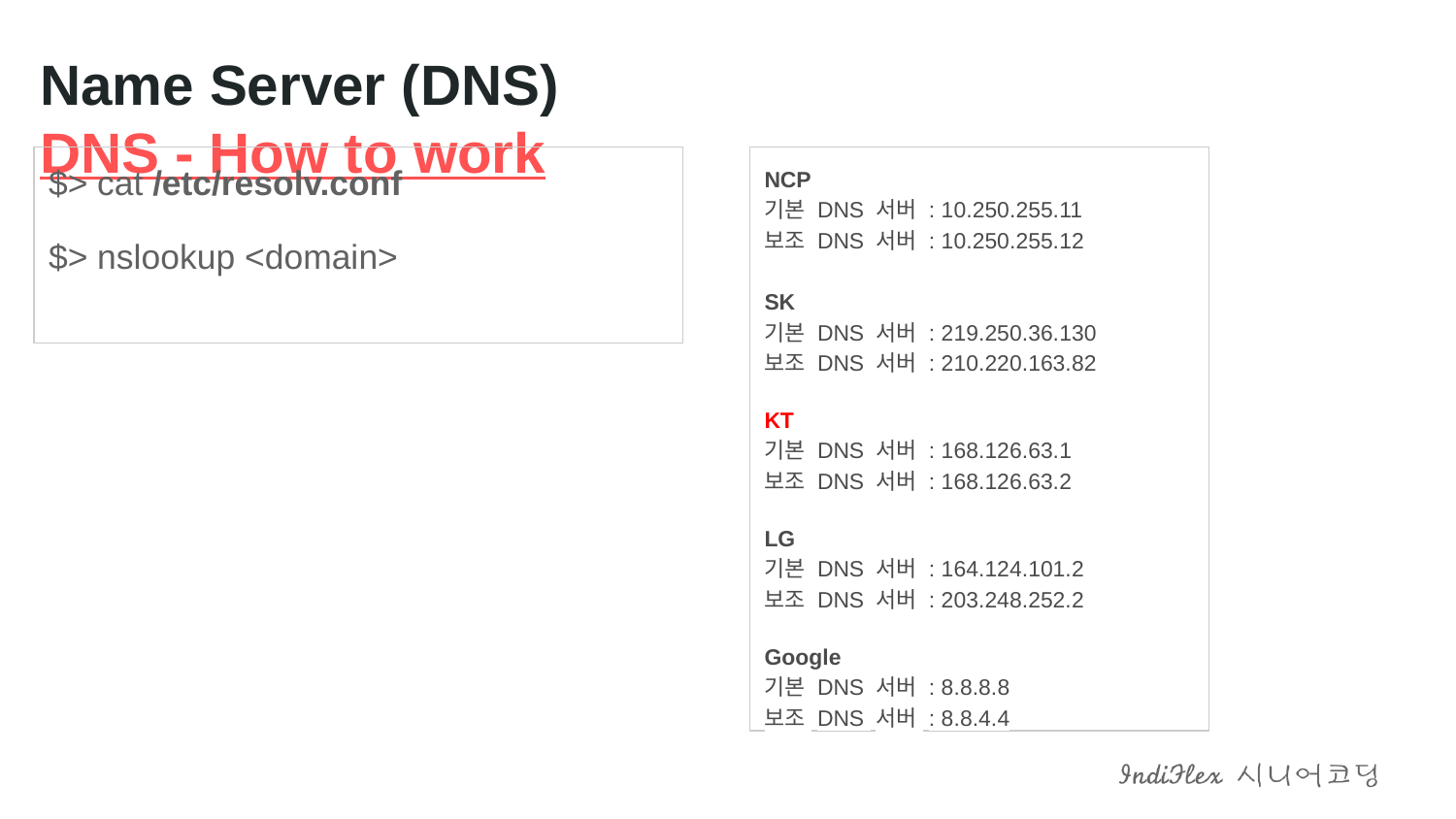

Name Server (DNS)                      DNS - How to work
$> cat /etc/resolv.conf
$> nslookup <domain>
NCP
기본 DNS 서버 : 10.250.255.11
보조 DNS 서버 : 10.250.255.12

SK
기본 DNS 서버 : 219.250.36.130
보조 DNS 서버 : 210.220.163.82

KT
기본 DNS 서버 : 168.126.63.1
보조 DNS 서버 : 168.126.63.2

LG
기본 DNS 서버 : 164.124.101.2
보조 DNS 서버 : 203.248.252.2

Google
기본 DNS 서버 : 8.8.8.8
보조 DNS 서버 : 8.8.4.4